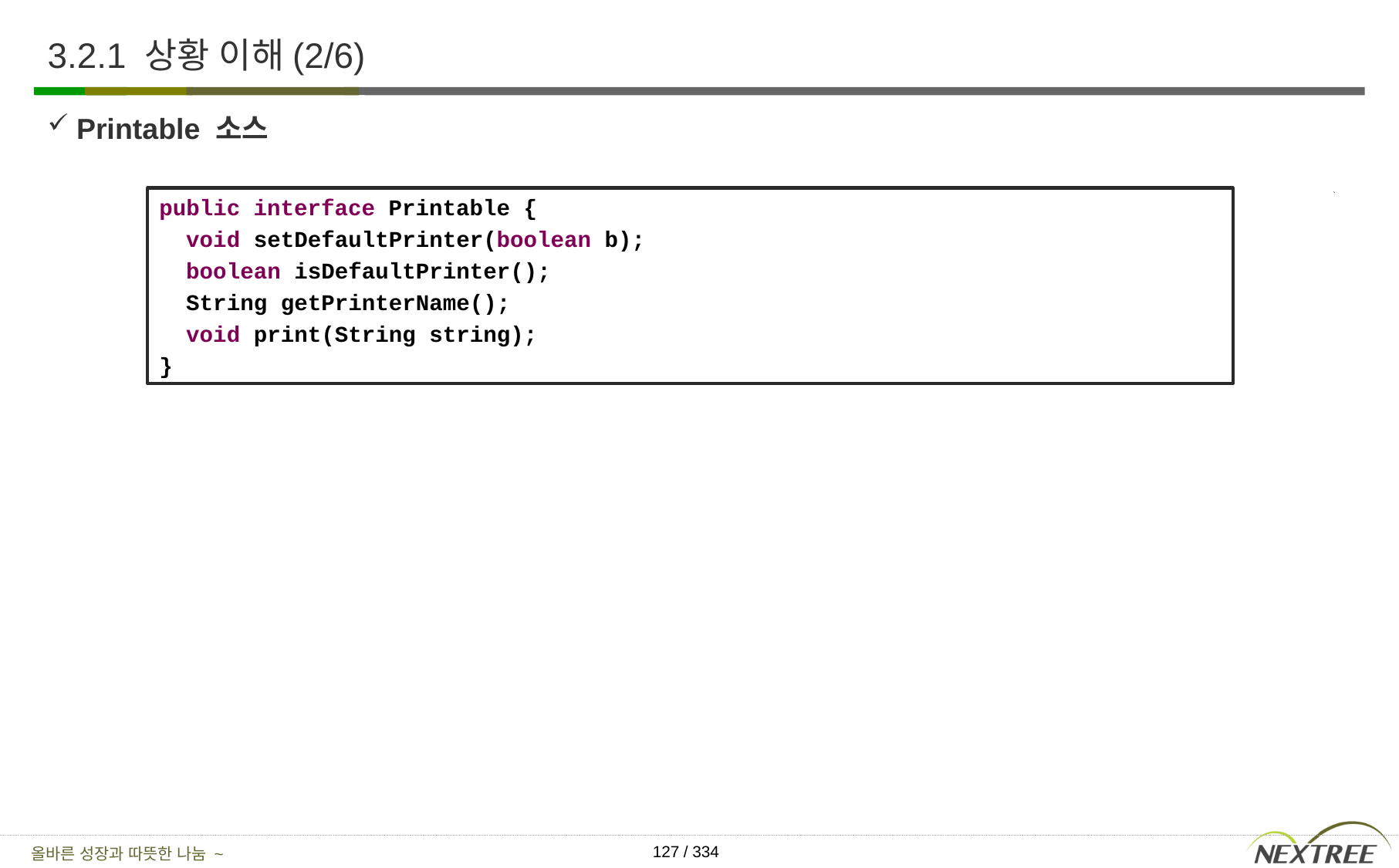

# 3.2.1 상황 이해(2/6)
Printable 소스
public interface Printable {
  void setDefaultPrinter(boolean b);
  boolean isDefaultPrinter();
  String getPrinterName();
  void print(String string);
}